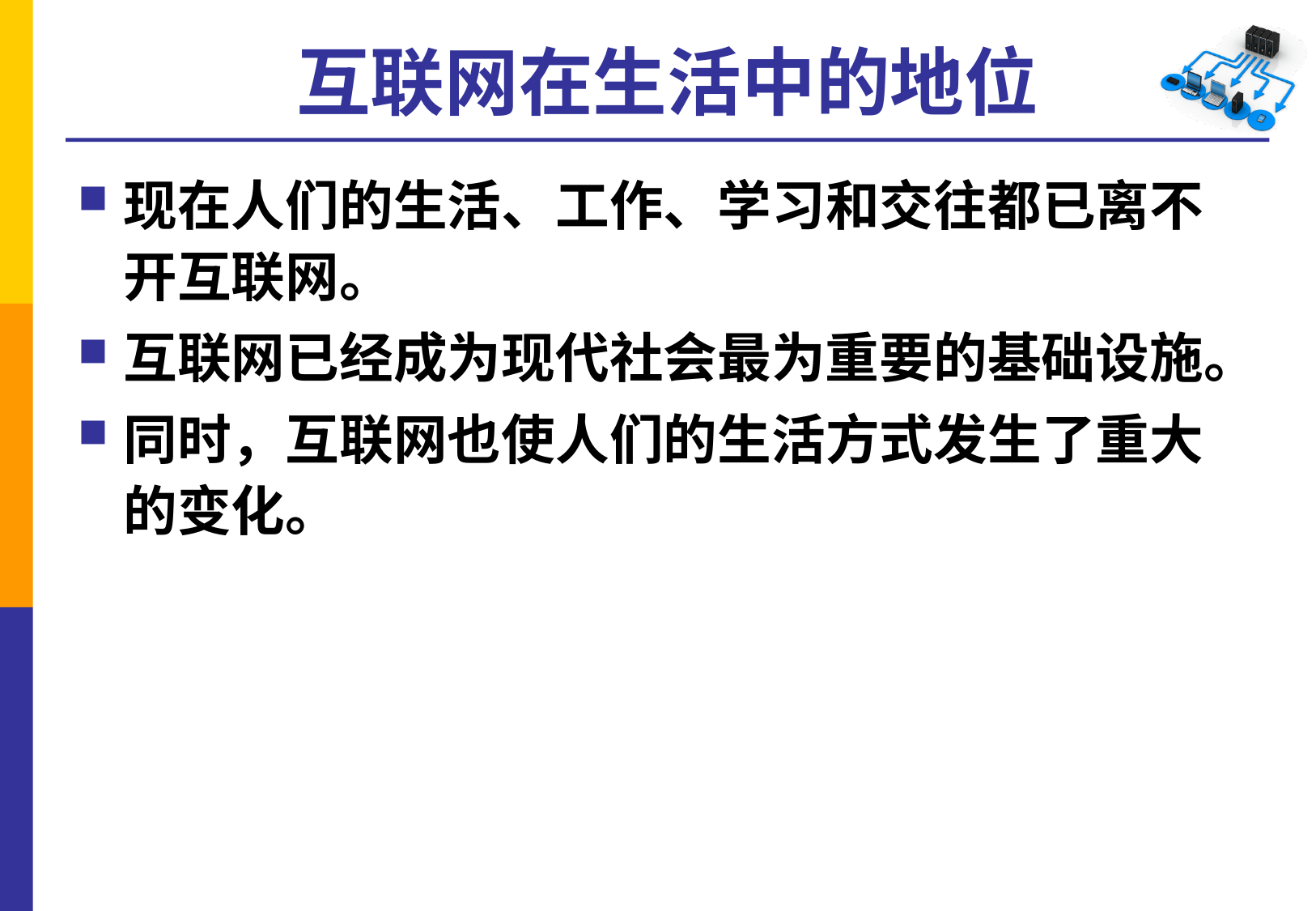

# 互联网在生活中的地位
现在人们的生活、工作、学习和交往都已离不开互联网。
互联网已经成为现代社会最为重要的基础设施。
同时，互联网也使人们的生活方式发生了重大的变化。